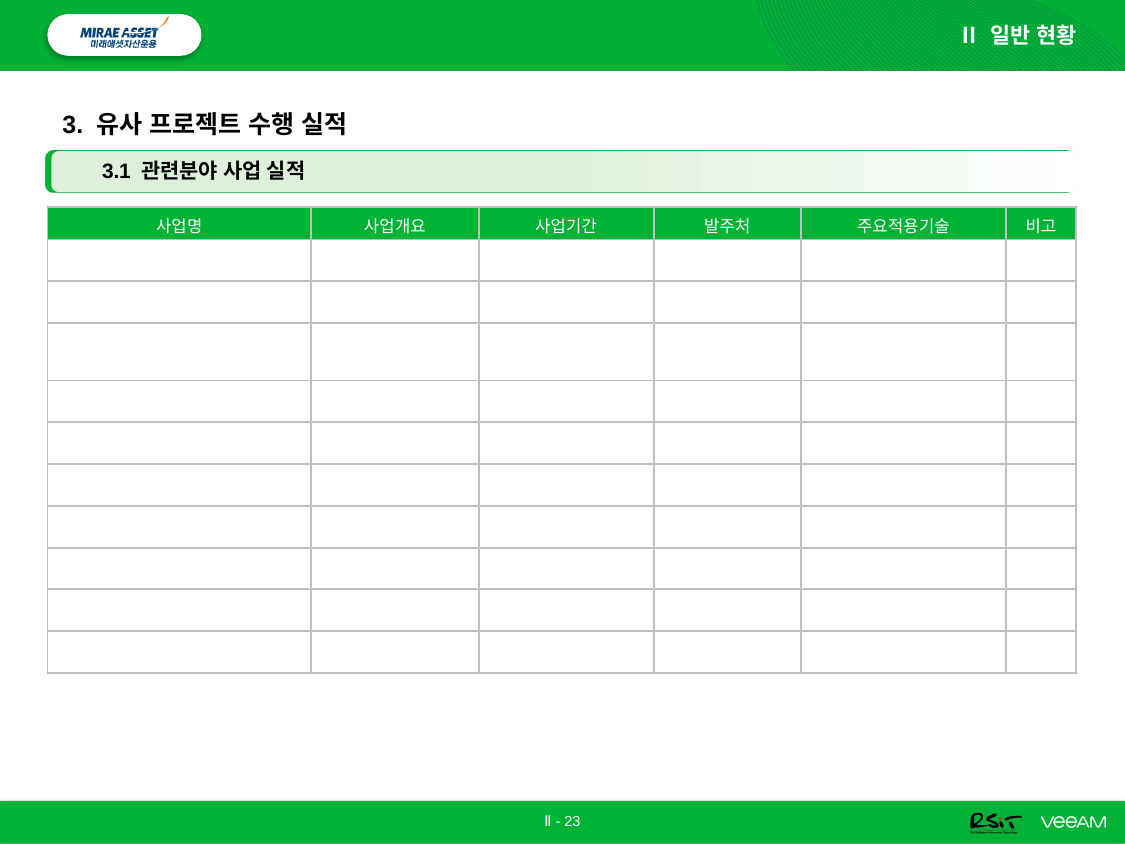

Ⅱ 일반 현황
# 3. 유사 프로젝트 수행 실적

3.1 관련분야 사업 실적
| 사업명 | 사업개요 | 사업기간 | 발주처 | 주요적용기술 | 비고 |
| --- | --- | --- | --- | --- | --- |
|  |  |  |  |  |  |
|  |  |  |  |  |  |
|  |  |  |  |  |  |
|  |  |  |  |  |  |
|  |  |  |  |  |  |
|  |  |  |  |  |  |
|  |  |  |  |  |  |
|  |  |  |  |  |  |
|  |  |  |  |  |  |
|  |  |  |  |  |  |